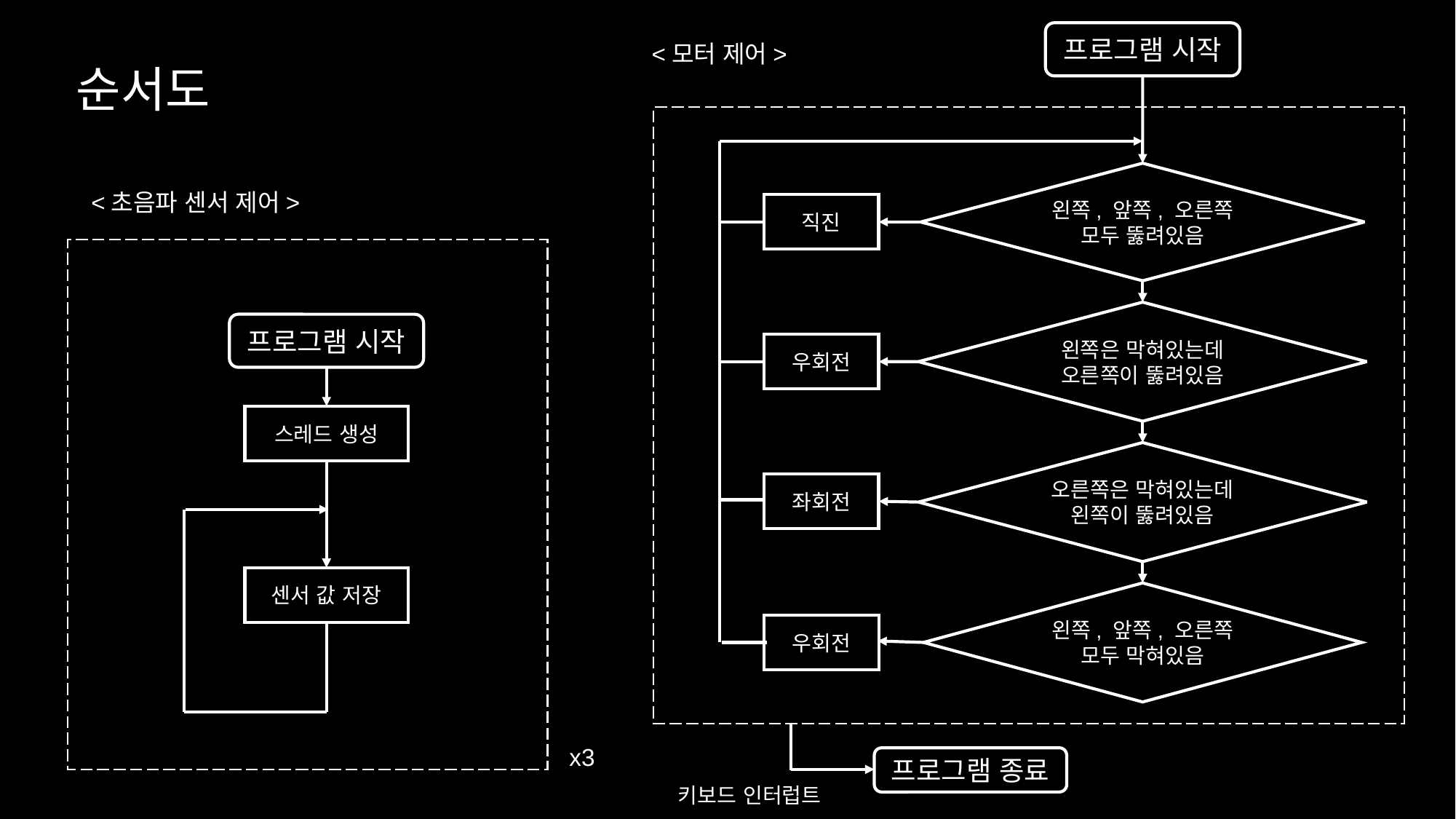

프로그램 시작
<모터 제어>
순서도

왼쪽, 앞쪽, 오른쪽 모두 뚫려있음
<초음파 센서 제어>
직진

왼쪽은 막혀있는데 오른쪽이 뚫려있음
프로그램 시작
우회전
스레드 생성
오른쪽은 막혀있는데 왼쪽이 뚫려있음
좌회전
센서 값 저장
왼쪽, 앞쪽, 오른쪽 모두 막혀있음
우회전
x3
프로그램 종료
키보드 인터럽트